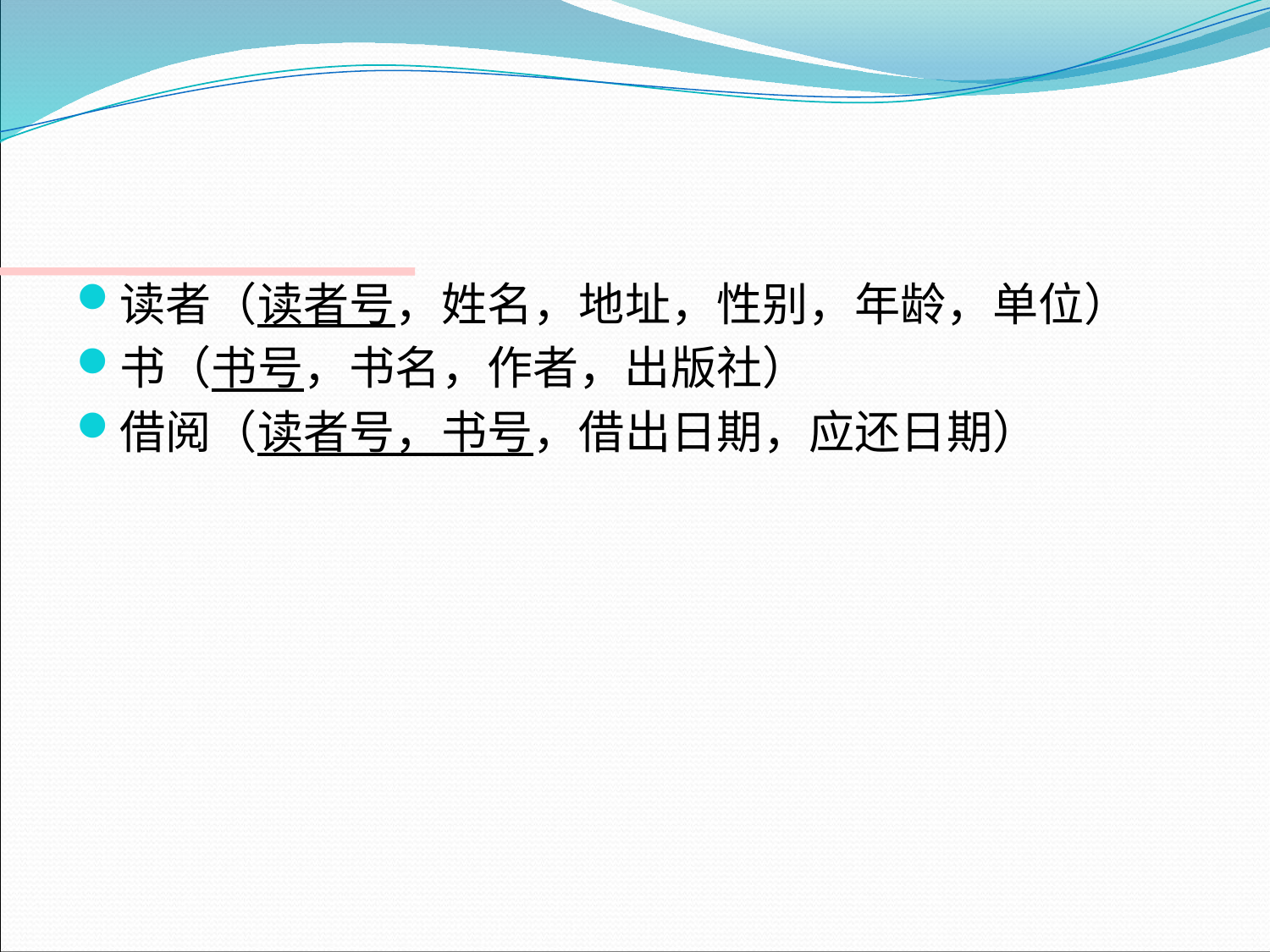

#
读者（读者号，姓名，地址，性别，年龄，单位）
书（书号，书名，作者，出版社）
借阅（读者号，书号，借出日期，应还日期）

825